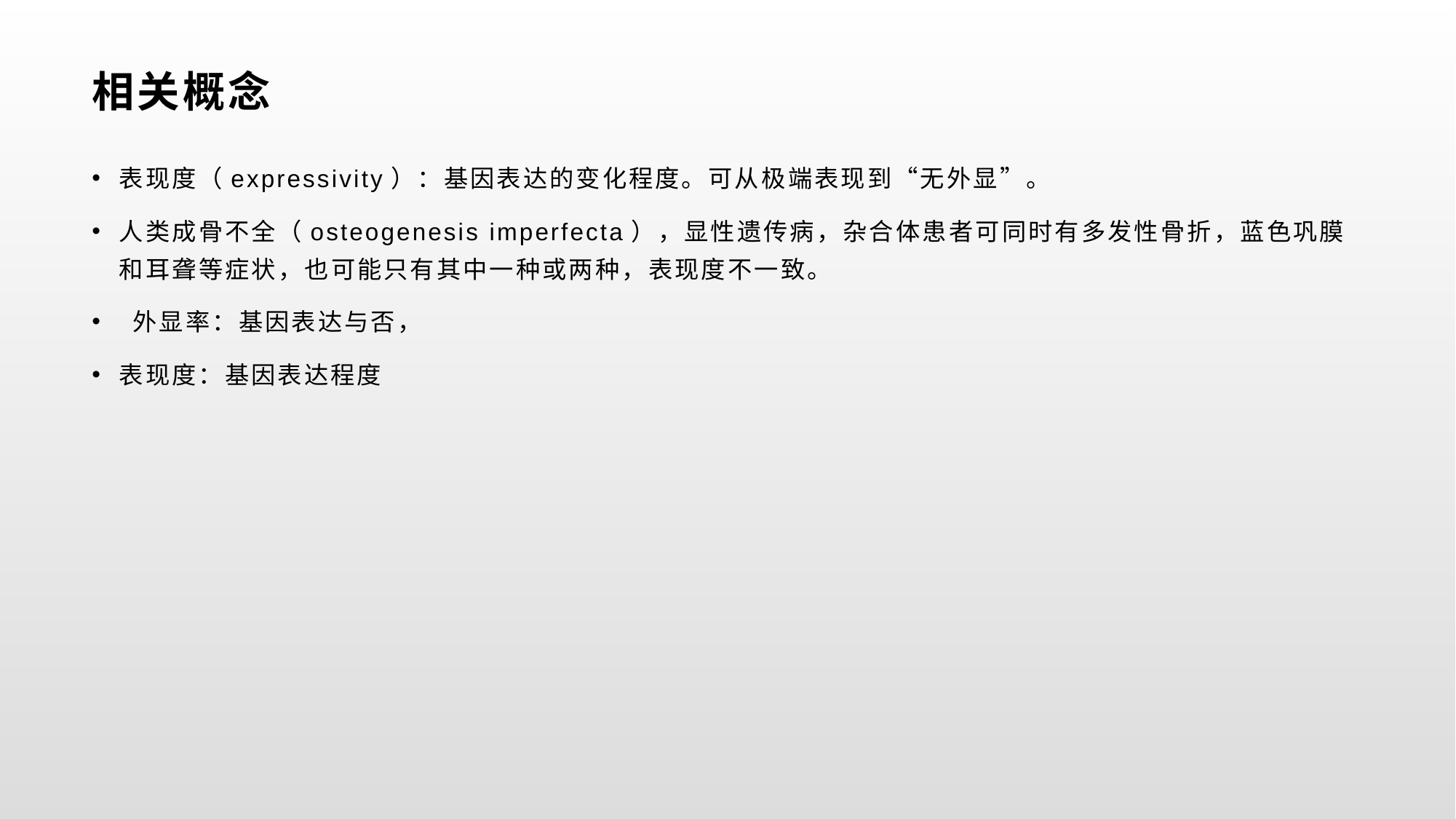

# 相关概念
表现度（expressivity）：基因表达的变化程度。可从极端表现到“无外显”。
人类成骨不全（osteogenesis imperfecta），显性遗传病，杂合体患者可同时有多发性骨折，蓝色巩膜和耳聋等症状，也可能只有其中一种或两种，表现度不一致。
 外显率：基因表达与否，
表现度：基因表达程度